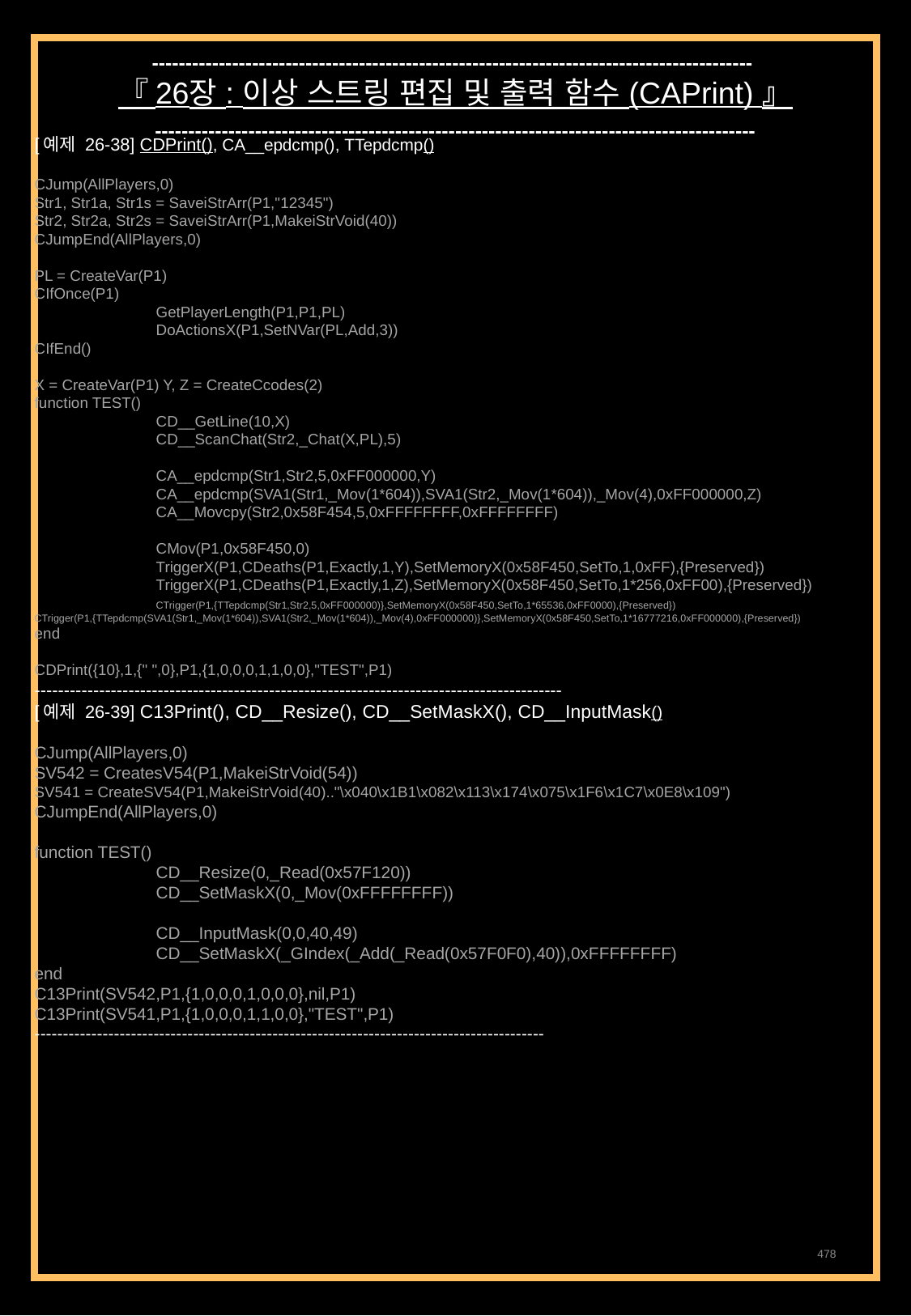

------------------------------------------------------------------------------------------
『 26장 : 이상 스트링 편집 및 출력 함수 (CAPrint) 』
------------------------------------------------------------------------------------------
[예제 26-38] CDPrint(), CA__epdcmp(), TTepdcmp()

CJump(AllPlayers,0)
Str1, Str1a, Str1s = SaveiStrArr(P1,"12345")
Str2, Str2a, Str2s = SaveiStrArr(P1,MakeiStrVoid(40))
CJumpEnd(AllPlayers,0)

PL = CreateVar(P1)
CIfOnce(P1)
	GetPlayerLength(P1,P1,PL)
	DoActionsX(P1,SetNVar(PL,Add,3))
CIfEnd()

X = CreateVar(P1) Y, Z = CreateCcodes(2)
function TEST()
	CD__GetLine(10,X)
	CD__ScanChat(Str2,_Chat(X,PL),5)

	CA__epdcmp(Str1,Str2,5,0xFF000000,Y)
	CA__epdcmp(SVA1(Str1,_Mov(1*604)),SVA1(Str2,_Mov(1*604)),_Mov(4),0xFF000000,Z)
	CA__Movcpy(Str2,0x58F454,5,0xFFFFFFFF,0xFFFFFFFF)

	CMov(P1,0x58F450,0)
	TriggerX(P1,CDeaths(P1,Exactly,1,Y),SetMemoryX(0x58F450,SetTo,1,0xFF),{Preserved})
	TriggerX(P1,CDeaths(P1,Exactly,1,Z),SetMemoryX(0x58F450,SetTo,1*256,0xFF00),{Preserved})
	CTrigger(P1,{TTepdcmp(Str1,Str2,5,0xFF000000)},SetMemoryX(0x58F450,SetTo,1*65536,0xFF0000),{Preserved})
CTrigger(P1,{TTepdcmp(SVA1(Str1,_Mov(1*604)),SVA1(Str2,_Mov(1*604)),_Mov(4),0xFF000000)},SetMemoryX(0x58F450,SetTo,1*16777216,0xFF000000),{Preserved})
end

CDPrint({10},1,{" ",0},P1,{1,0,0,0,1,1,0,0},"TEST",P1)
------------------------------------------------------------------------------------------
[예제 26-39] C13Print(), CD__Resize(), CD__SetMaskX(), CD__InputMask()

CJump(AllPlayers,0)
SV542 = CreatesV54(P1,MakeiStrVoid(54))
SV541 = CreateSV54(P1,MakeiStrVoid(40).."\x040\x1B1\x082\x113\x174\x075\x1F6\x1C7\x0E8\x109")
CJumpEnd(AllPlayers,0)

function TEST()
	CD__Resize(0,_Read(0x57F120))
	CD__SetMaskX(0,_Mov(0xFFFFFFFF))

	CD__InputMask(0,0,40,49)
	CD__SetMaskX(_GIndex(_Add(_Read(0x57F0F0),40)),0xFFFFFFFF)
end
C13Print(SV542,P1,{1,0,0,0,1,0,0,0},nil,P1)
C13Print(SV541,P1,{1,0,0,0,1,1,0,0},"TEST",P1)
------------------------------------------------------------------------------------------
478